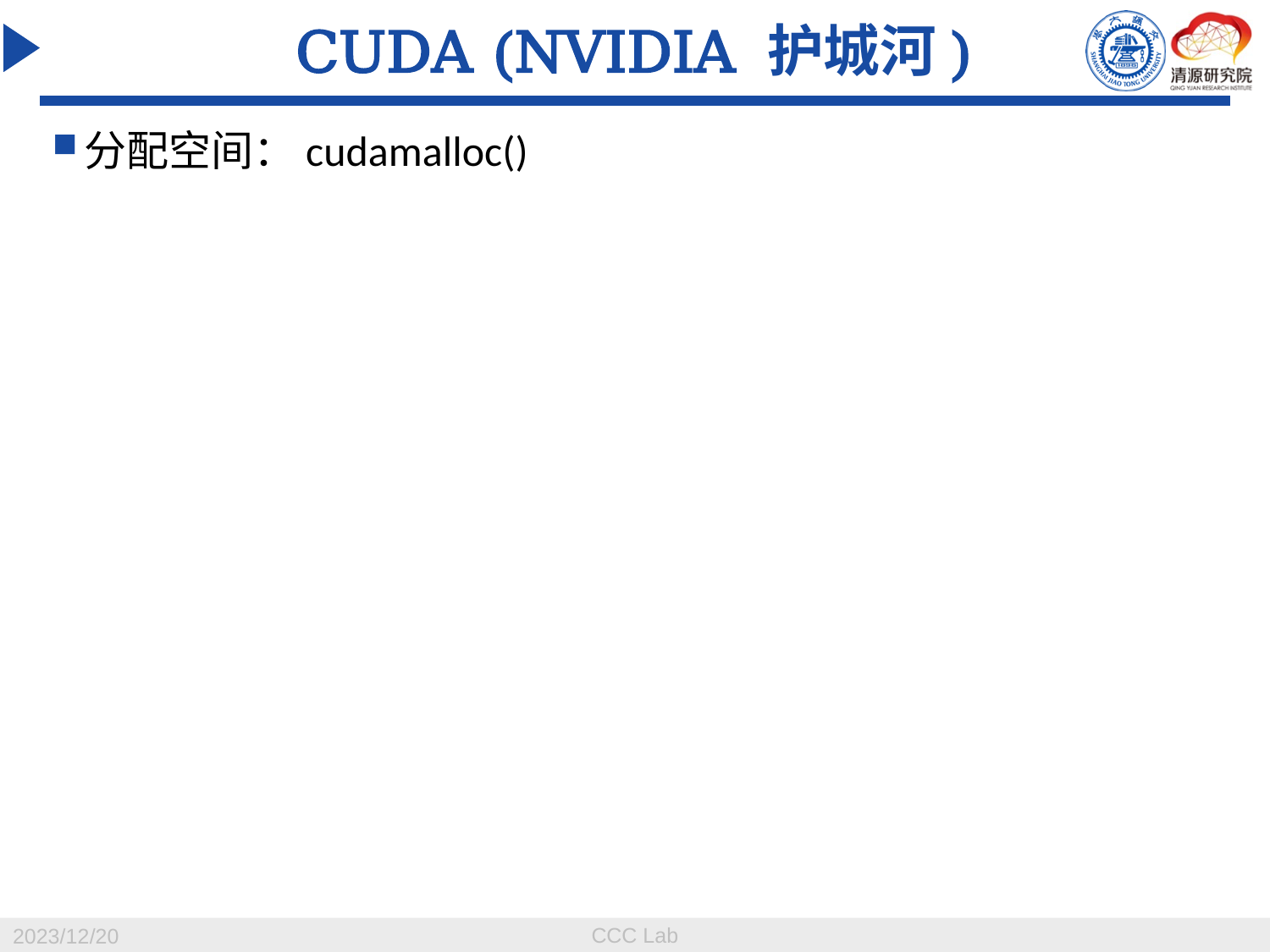

# CUDA (NVIDIA 护城河)
分配空间：cudamalloc()
CCC Lab
2023/12/20